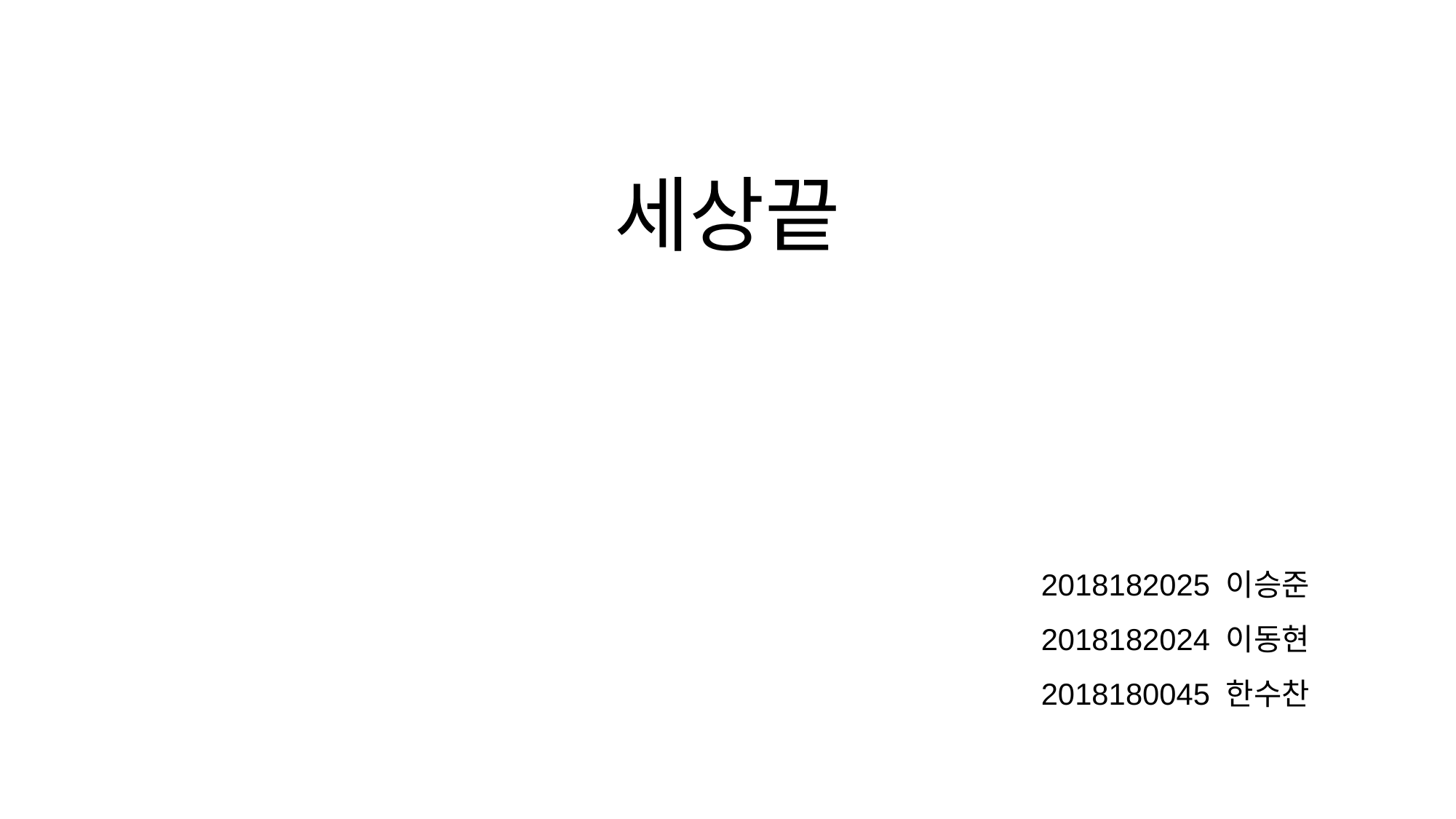

세상끝
2018182025 이승준
2018182024 이동현
2018180045 한수찬